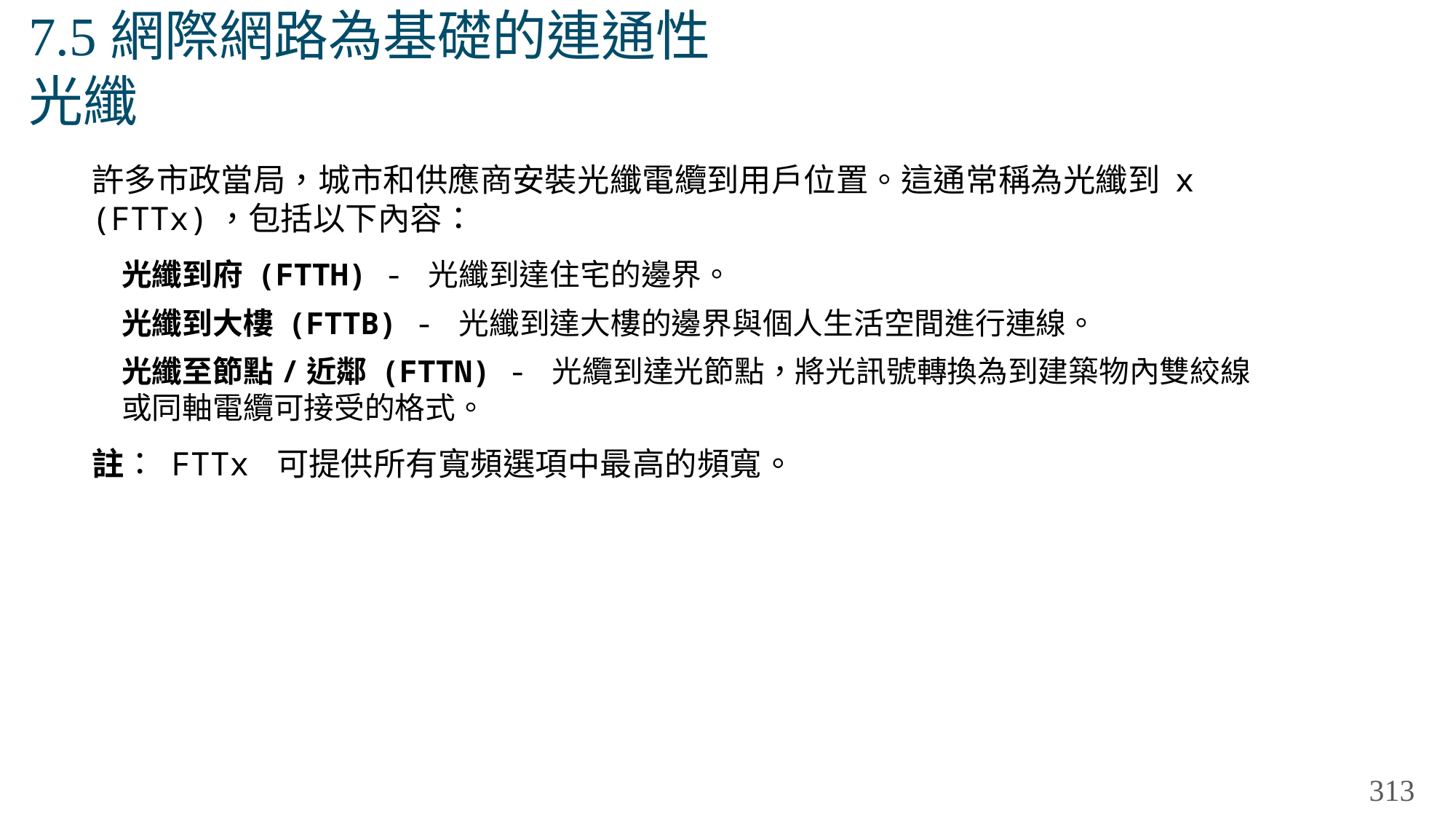

# 7.5網際網路為基礎的連通性 光纖
許多市政當局，城市和供應商安裝光纖電纜到用戶位置。這通常稱為光纖到 x (FTTx)，包括以下內容：
光纖到府 (FTTH) - 光纖到達住宅的邊界。
光纖到大樓 (FTTB) - 光纖到達大樓的邊界與個人生活空間進行連線。
光纖至節點/近鄰 (FTTN) - 光纜到達光節點，將光訊號轉換為到建築物內雙絞線或同軸電纜可接受的格式。
註： FTTx 可提供所有寬頻選項中最高的頻寬。

313